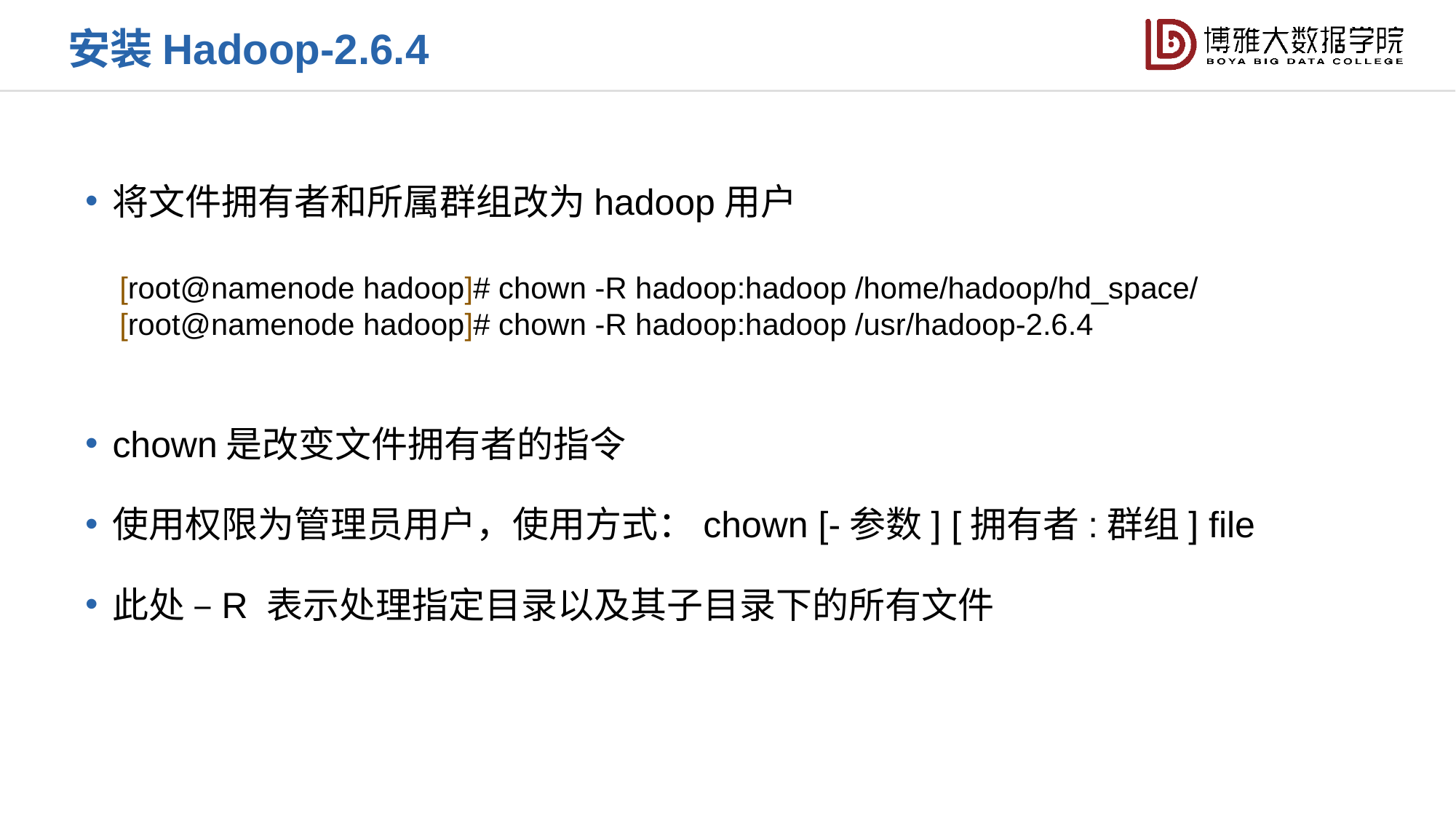

安装Hadoop-2.6.4
将文件拥有者和所属群组改为hadoop用户

chown是改变文件拥有者的指令
使用权限为管理员用户，使用方式：chown [-参数] [拥有者:群组] file
此处 –R 表示处理指定目录以及其子目录下的所有文件

[root@namenode hadoop]# chown -R hadoop:hadoop /home/hadoop/hd_space/
[root@namenode hadoop]# chown -R hadoop:hadoop /usr/hadoop-2.6.4